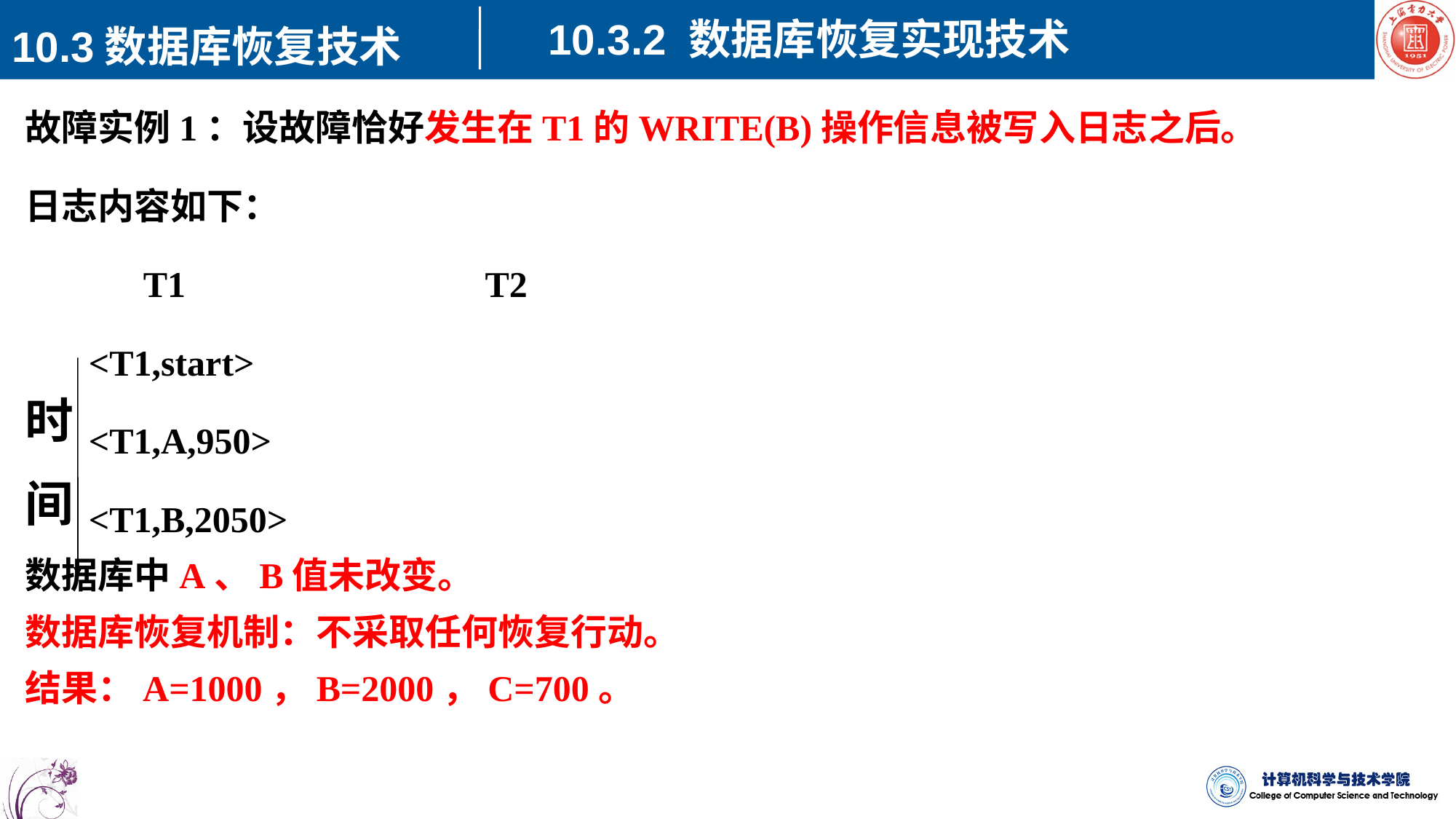

10.3.2 数据库恢复实现技术
10.3数据库恢复技术
故障实例1：设故障恰好发生在T1的WRITE(B)操作信息被写入日志之后。
日志内容如下：
             T1                                 T2
       <T1,start>
       <T1,A,950>
       <T1,B,2050>
数据库中A、B值未改变。
数据库恢复机制：不采取任何恢复行动。
结果：A=1000，B=2000，C=700。

时
间